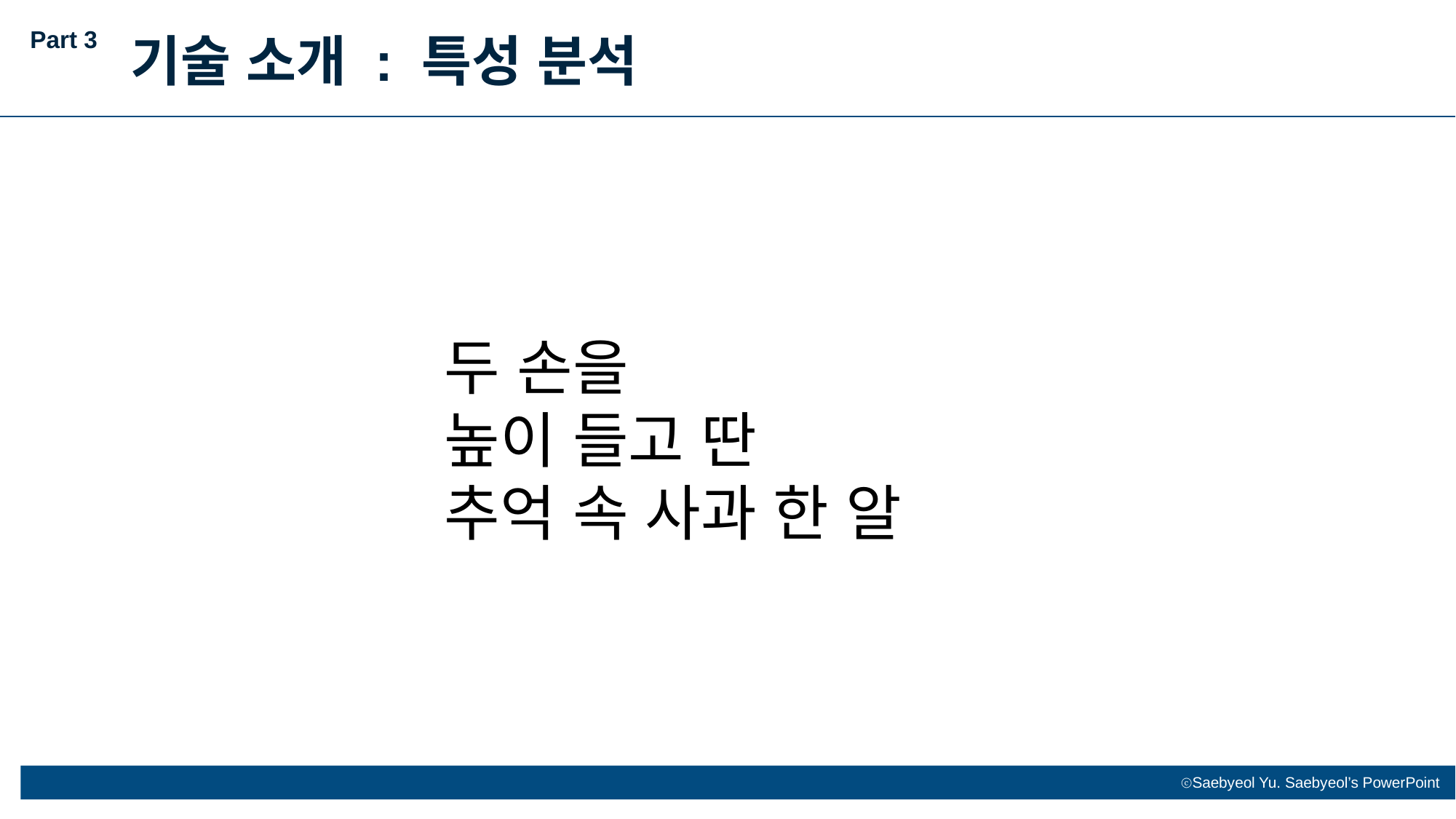

Part 3
기술 소개 : 특성 분석
두 손을
높이 들고 딴
추억 속 사과 한 알